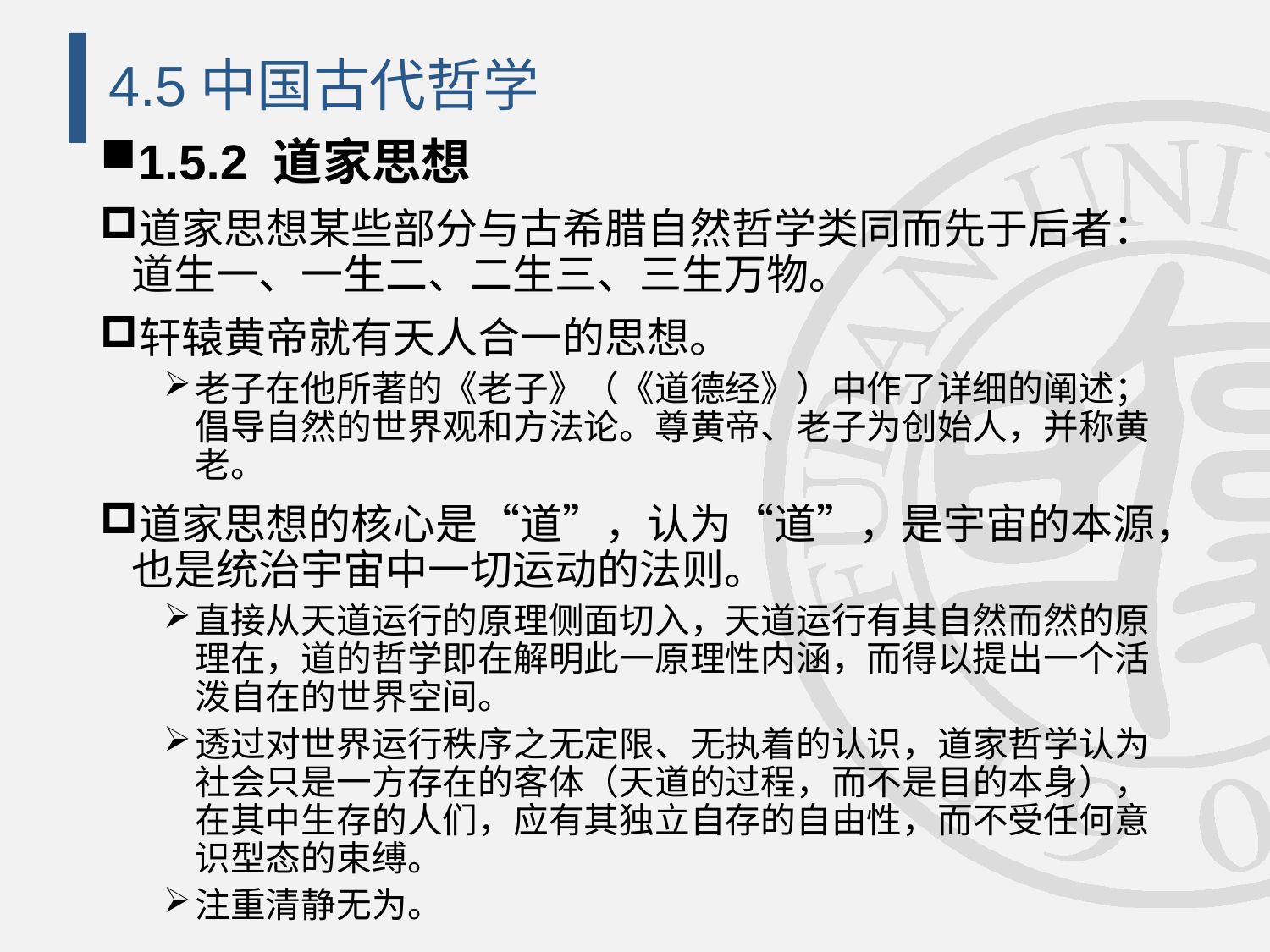

# 4.5中国古代哲学
1.5.2 道家思想
道家思想某些部分与古希腊自然哲学类同而先于后者：道生一、一生二、二生三、三生万物。
轩辕黄帝就有天人合一的思想。
老子在他所著的《老子》（《道德经》）中作了详细的阐述；倡导自然的世界观和方法论。尊黄帝、老子为创始人，并称黄老。
道家思想的核心是“道”，认为“道”，是宇宙的本源，也是统治宇宙中一切运动的法则。
直接从天道运行的原理侧面切入，天道运行有其自然而然的原理在，道的哲学即在解明此一原理性内涵，而得以提出一个活泼自在的世界空间。
透过对世界运行秩序之无定限、无执着的认识，道家哲学认为社会只是一方存在的客体（天道的过程，而不是目的本身），在其中生存的人们，应有其独立自存的自由性，而不受任何意识型态的束缚。
注重清静无为。